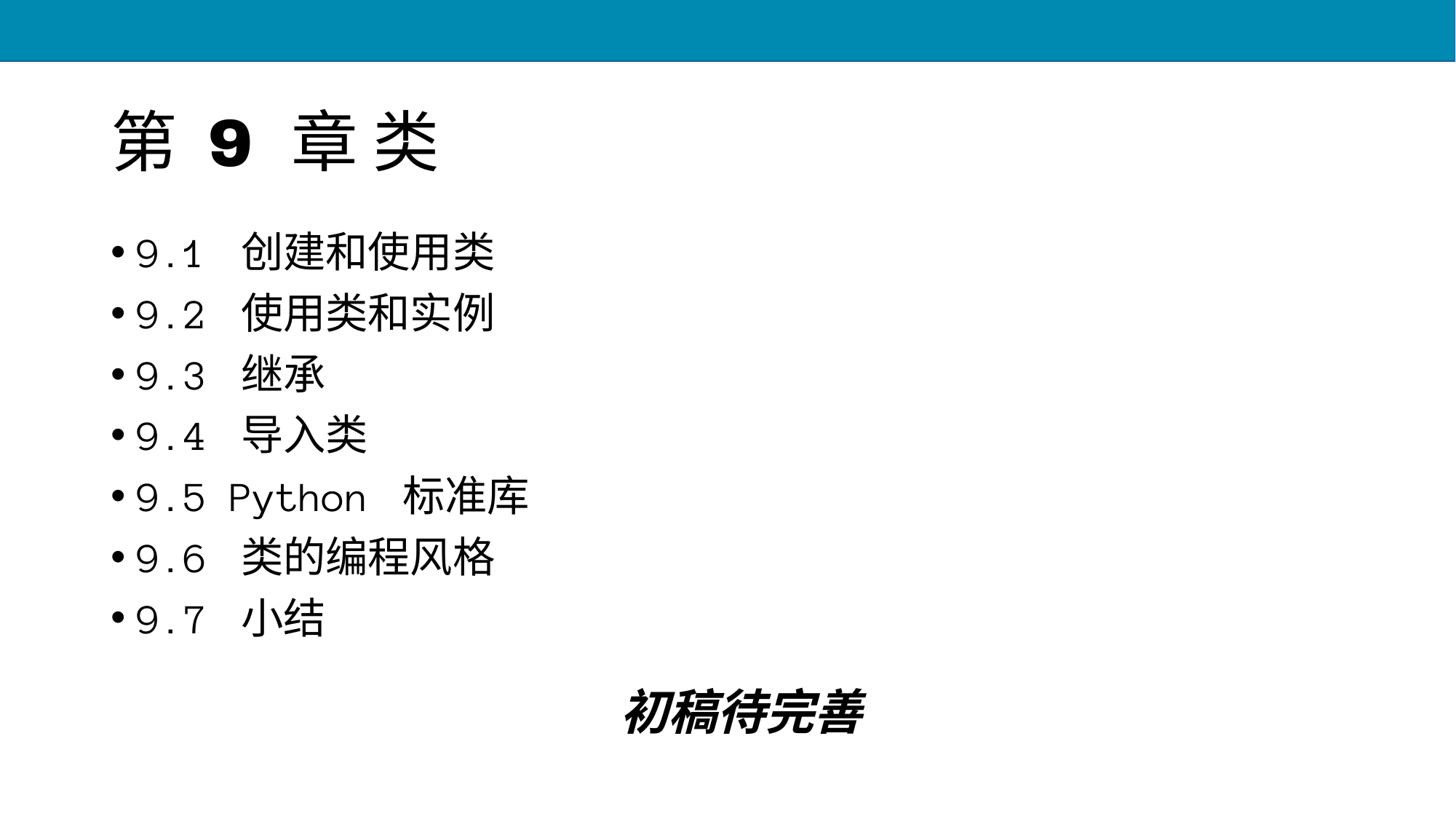

# 第 9 章 类
9.1 创建和使用类
9.2 使用类和实例
9.3 继承
9.4 导入类
9.5 Python 标准库
9.6 类的编程风格
9.7 小结
初稿待完善